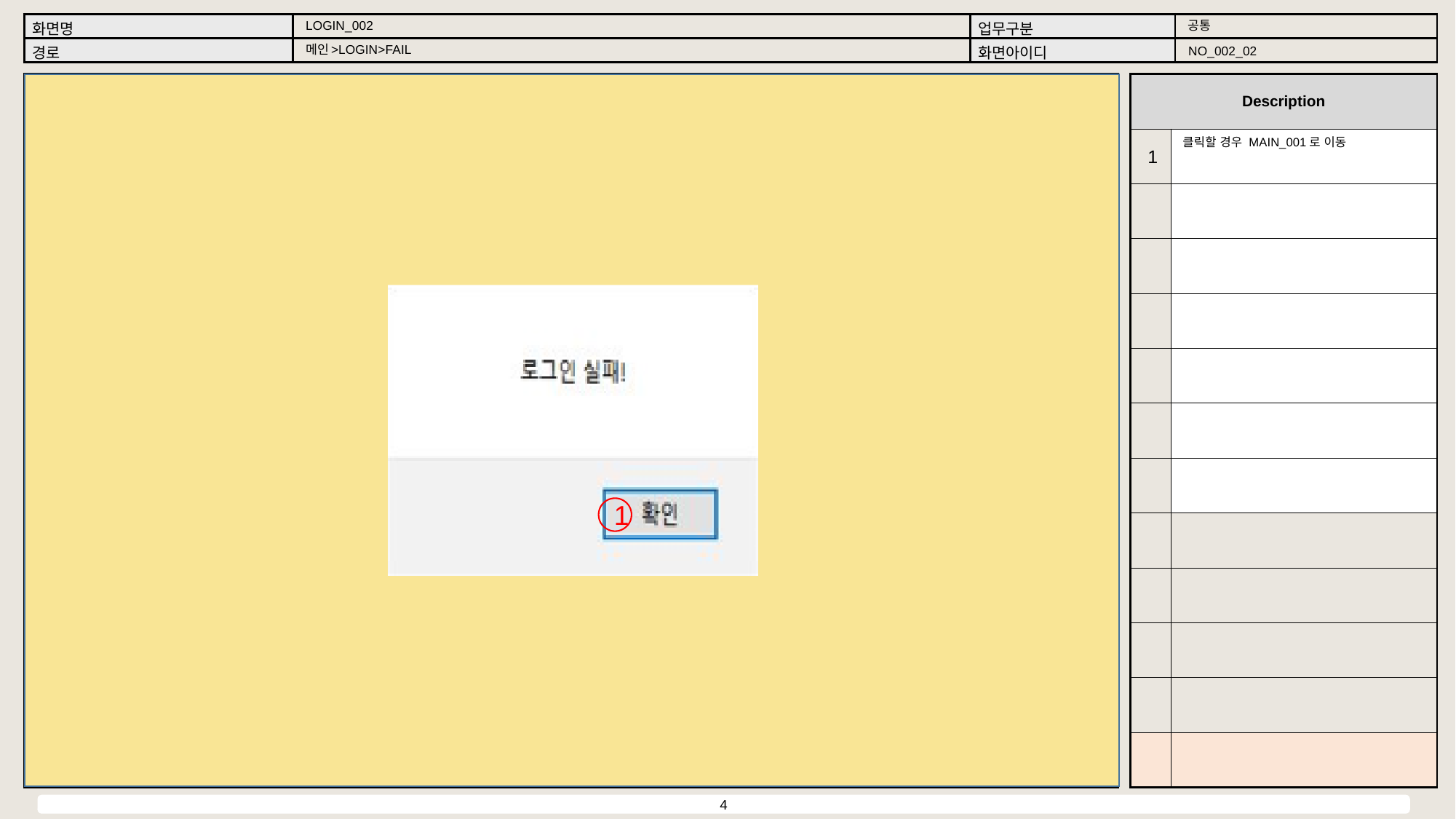

공통
LOGIN_002
메인>LOGIN>FAIL
NO_002_02

클릭할 경우 MAIN_001로 이동
1
1